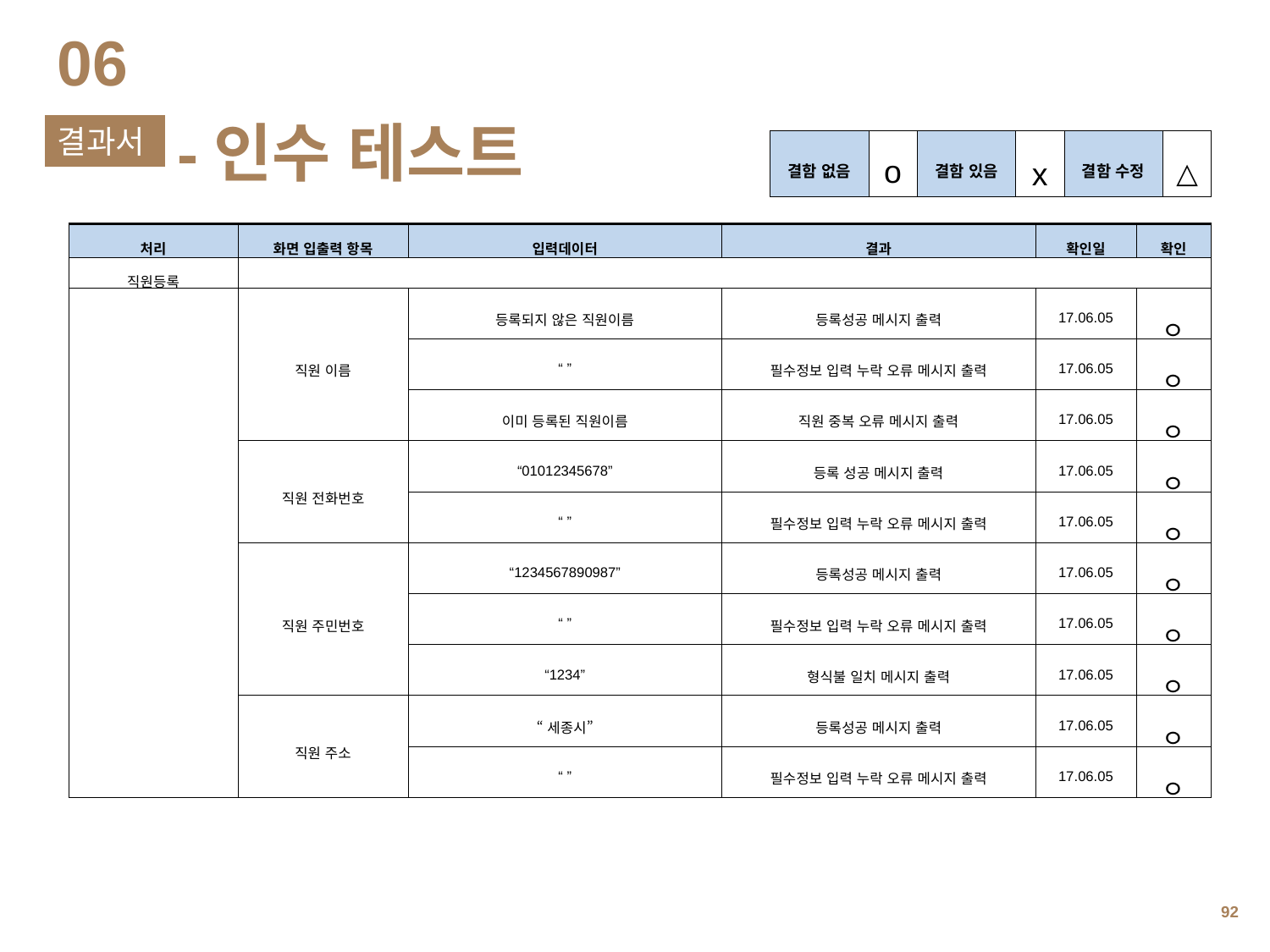

06
-인수 테스트
결과서
| 결함 없음 | o | 결함 있음 | x | 결함 수정 | △ |
| --- | --- | --- | --- | --- | --- |
| 처리 | 화면 입출력 항목 | 입력데이터 | 결과 | 확인일 | 확인 |
| --- | --- | --- | --- | --- | --- |
| 직원등록 |  |  |  |  |  |
|  | 직원 이름 | 등록되지 않은 직원이름 | 등록성공 메시지 출력 | 17.06.05 | ㅇ |
|  |  | “ ” | 필수정보 입력 누락 오류 메시지 출력 | 17.06.05 | ㅇ |
|  |  | 이미 등록된 직원이름 | 직원 중복 오류 메시지 출력 | 17.06.05 | ㅇ |
|  | 직원 전화번호 | “01012345678” | 등록 성공 메시지 출력 | 17.06.05 | ㅇ |
|  |  | “ ” | 필수정보 입력 누락 오류 메시지 출력 | 17.06.05 | ㅇ |
|  | 직원 주민번호 | “1234567890987” | 등록성공 메시지 출력 | 17.06.05 | ㅇ |
|  |  | “ ” | 필수정보 입력 누락 오류 메시지 출력 | 17.06.05 | ㅇ |
|  |  | “1234” | 형식불 일치 메시지 출력 | 17.06.05 | ㅇ |
|  | 직원 주소 | “세종시” | 등록성공 메시지 출력 | 17.06.05 | ㅇ |
|  |  | “ ” | 필수정보 입력 누락 오류 메시지 출력 | 17.06.05 | ㅇ |

92